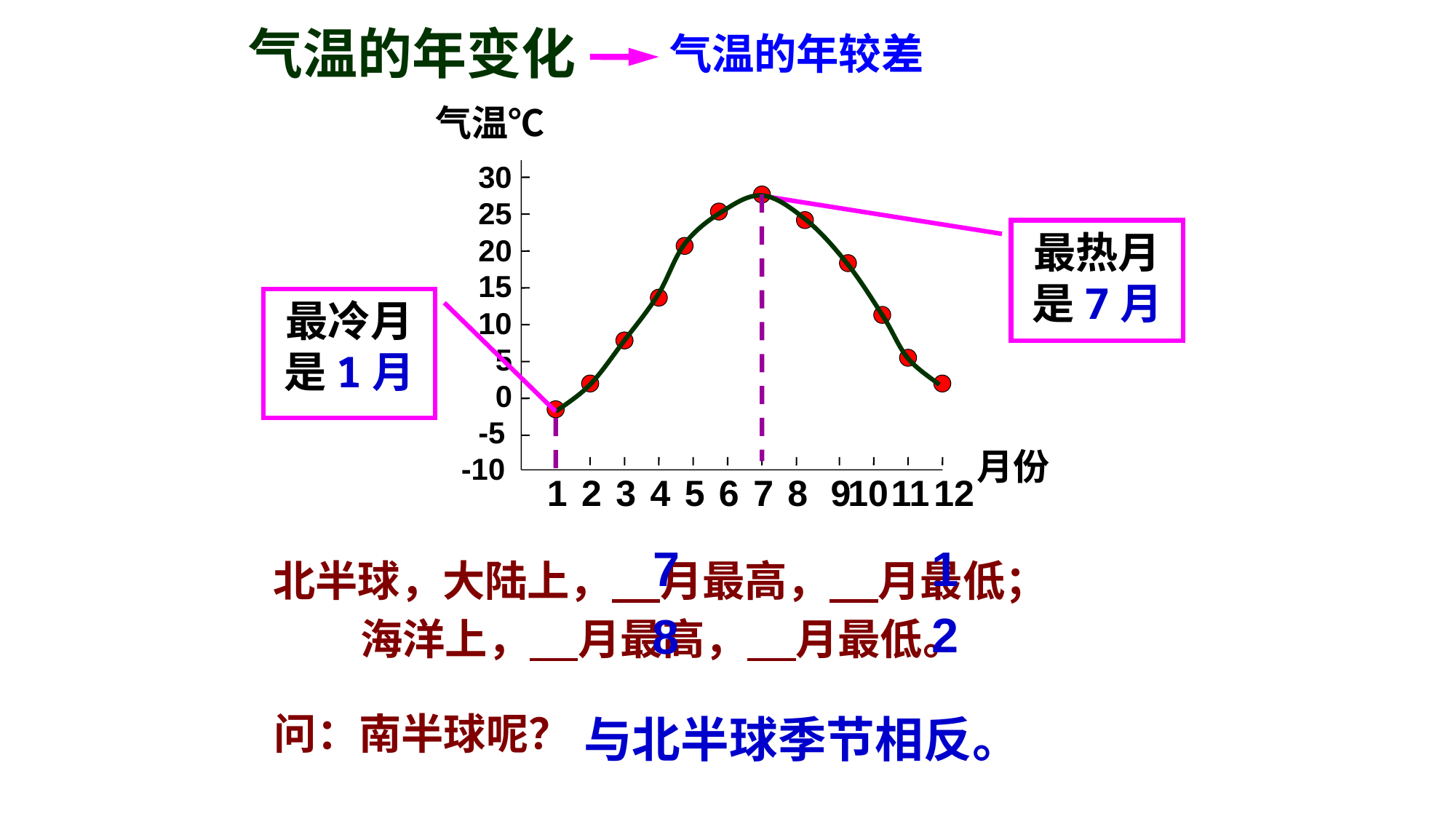

气温的年变化
气温的年较差

气温℃
30
25
20
15
10
5
0
-5
-10
月份
1
2
3
4
5
6
7
8
9
10
11
12

最热月是7月
最冷月是1月

7
1
北半球，大陆上，     月最高，     月最低；
        海洋上，     月最高，     月最低。
2
8
问：南半球呢？
与北半球季节相反。